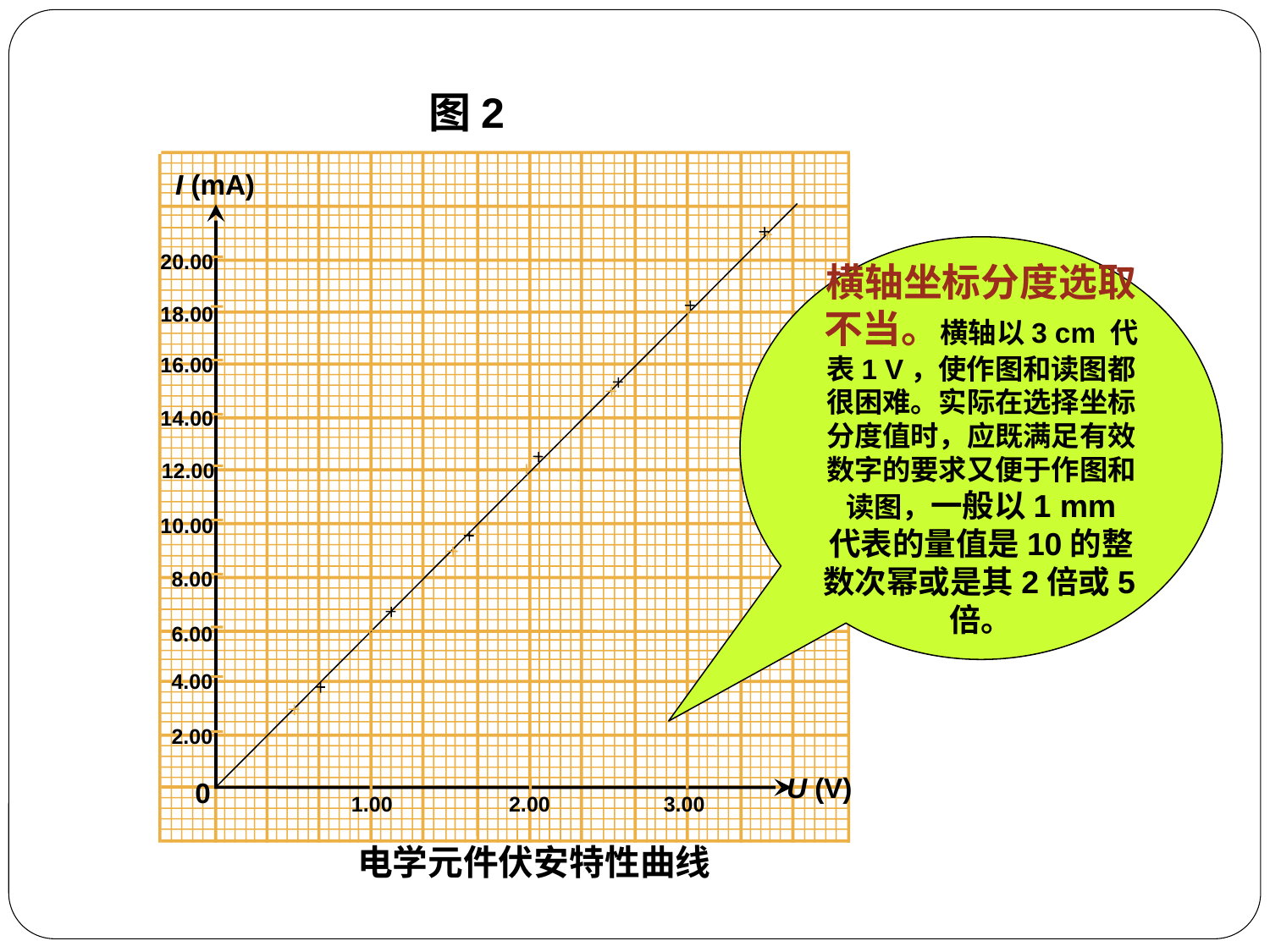

图2

I (mA)

20.00

18.00

16.00

14.00

12.00

10.00

8.00

6.00

4.00

2.00

U (V)
0

1.00
2.00
3.00
电学元件伏安特性曲线

横轴坐标分度选取不当。横轴以3 cm 代表1 V，使作图和读图都很困难。实际在选择坐标分度值时，应既满足有效数字的要求又便于作图和读图，一般以1 mm 代表的量值是10的整数次幂或是其2倍或5倍。